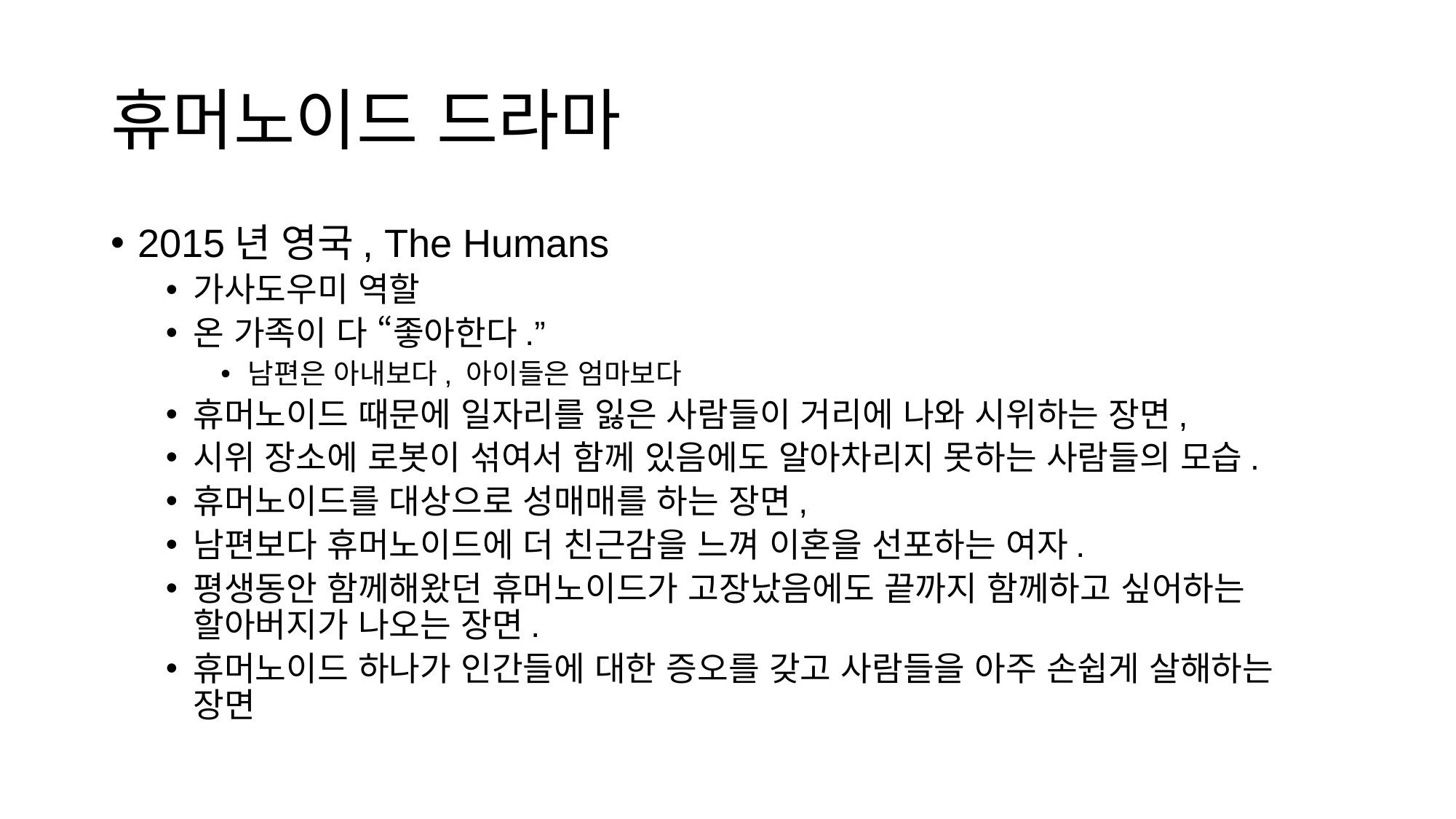

# 휴머노이드 드라마
2015년 영국, The Humans
가사도우미 역할
온 가족이 다 “좋아한다.”
남편은 아내보다, 아이들은 엄마보다
휴머노이드 때문에 일자리를 잃은 사람들이 거리에 나와 시위하는 장면,
시위 장소에 로봇이 섞여서 함께 있음에도 알아차리지 못하는 사람들의 모습.
휴머노이드를 대상으로 성매매를 하는 장면,
남편보다 휴머노이드에 더 친근감을 느껴 이혼을 선포하는 여자.
평생동안 함께해왔던 휴머노이드가 고장났음에도 끝까지 함께하고 싶어하는 할아버지가 나오는 장면.
휴머노이드 하나가 인간들에 대한 증오를 갖고 사람들을 아주 손쉽게 살해하는 장면